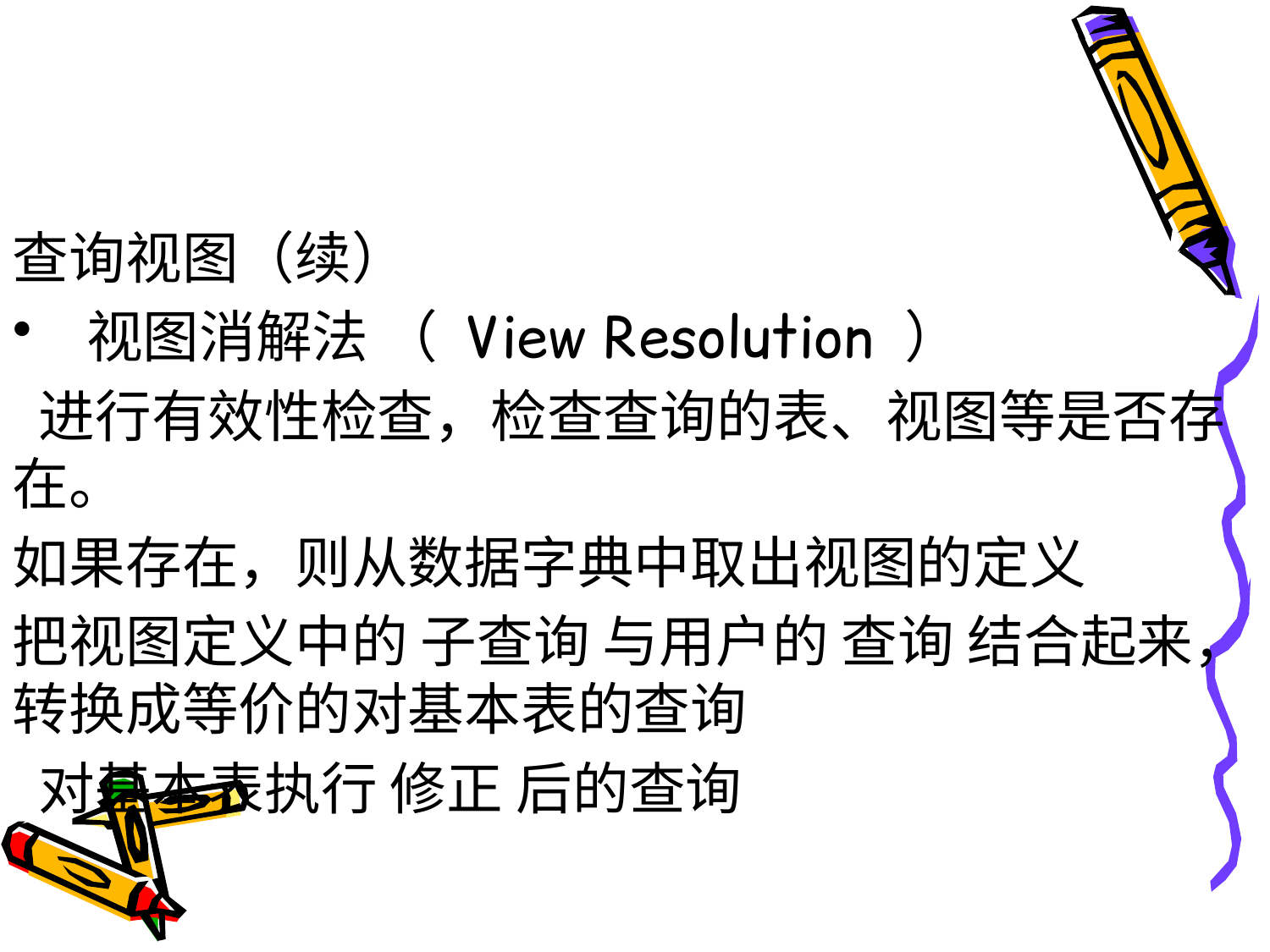

#
查询视图（续）
 视图消解法 （ View Resolution ）
 进行有效性检查，检查查询的表、视图等是否存在。
如果存在，则从数据字典中取出视图的定义
把视图定义中的 子查询 与用户的 查询 结合起来，转换成等价的对基本表的查询
 对基本表执行 修正 后的查询